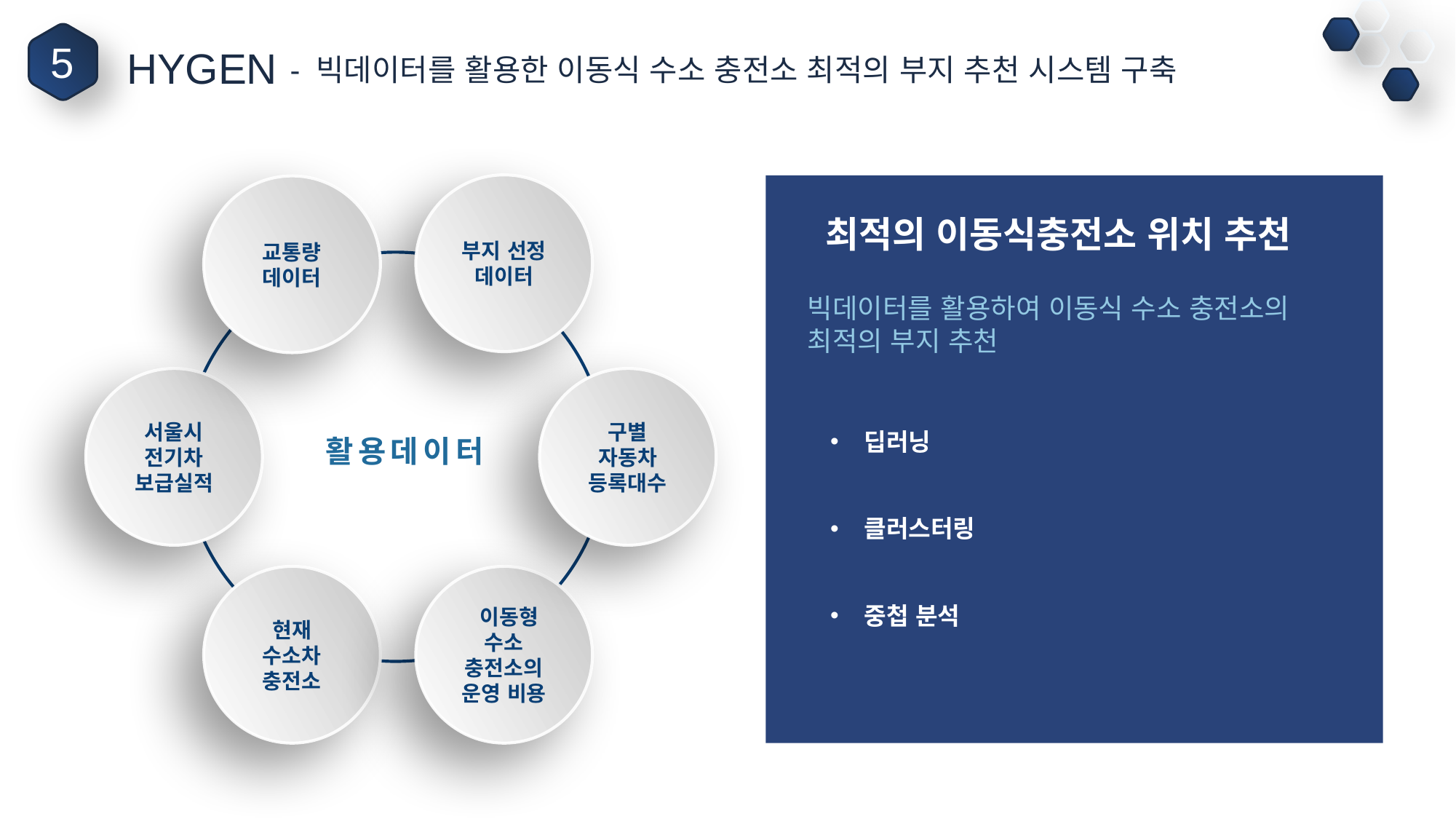

5
HYGEN
- 빅데이터를 활용한 이동식 수소 충전소 최적의 부지 추천 시스템 구축
부지 선정 데이터
교통량 데이터

서울시 전기차 보급실적
구별 자동차 등록대수
활용데이터
현재 수소차 충전소
 이동형 수소 충전소의 운영 비용

최적의 이동식충전소 위치 추천
빅데이터를 활용하여 이동식 수소 충전소의 최적의 부지 추천
딥러닝
클러스터링
중첩 분석